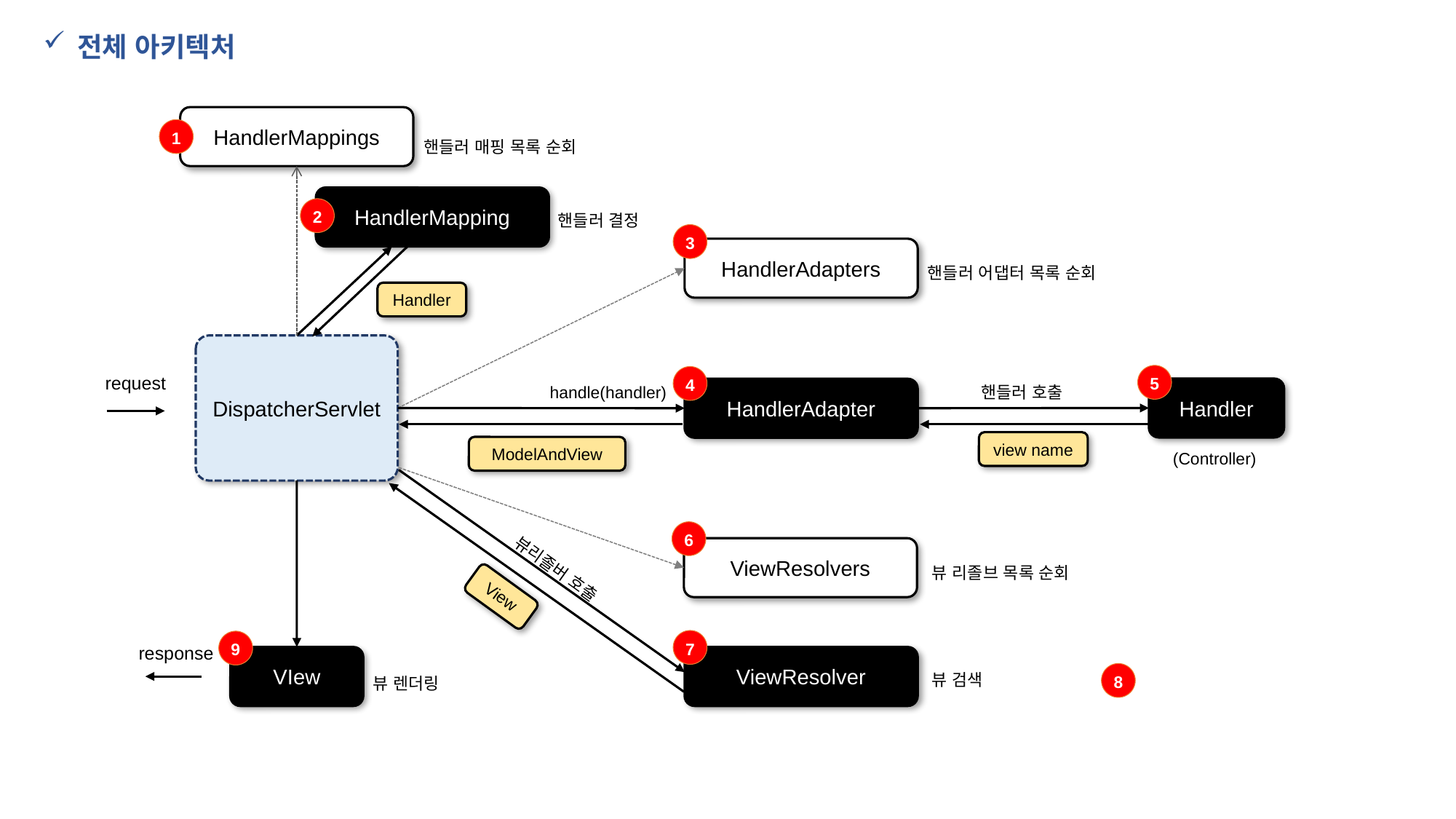

전체 아키텍처
HandlerMappings

1
핸들러 매핑 목록 순회
HandlerMapping
핸들러 결정

2

3
HandlerAdapters
핸들러 어댑터 목록 순회
Handler
DispatcherServlet

5
handle(handler)
핸들러 호출

4
request
Handler
HandlerAdapter
view name
(Controller)
ModelAndView

6
ViewResolvers
뷰 리졸브 목록 순회
뷰리졸버 호출
View

7

9
response
VIew
ViewResolver
뷰 검색
뷰 렌더링

8